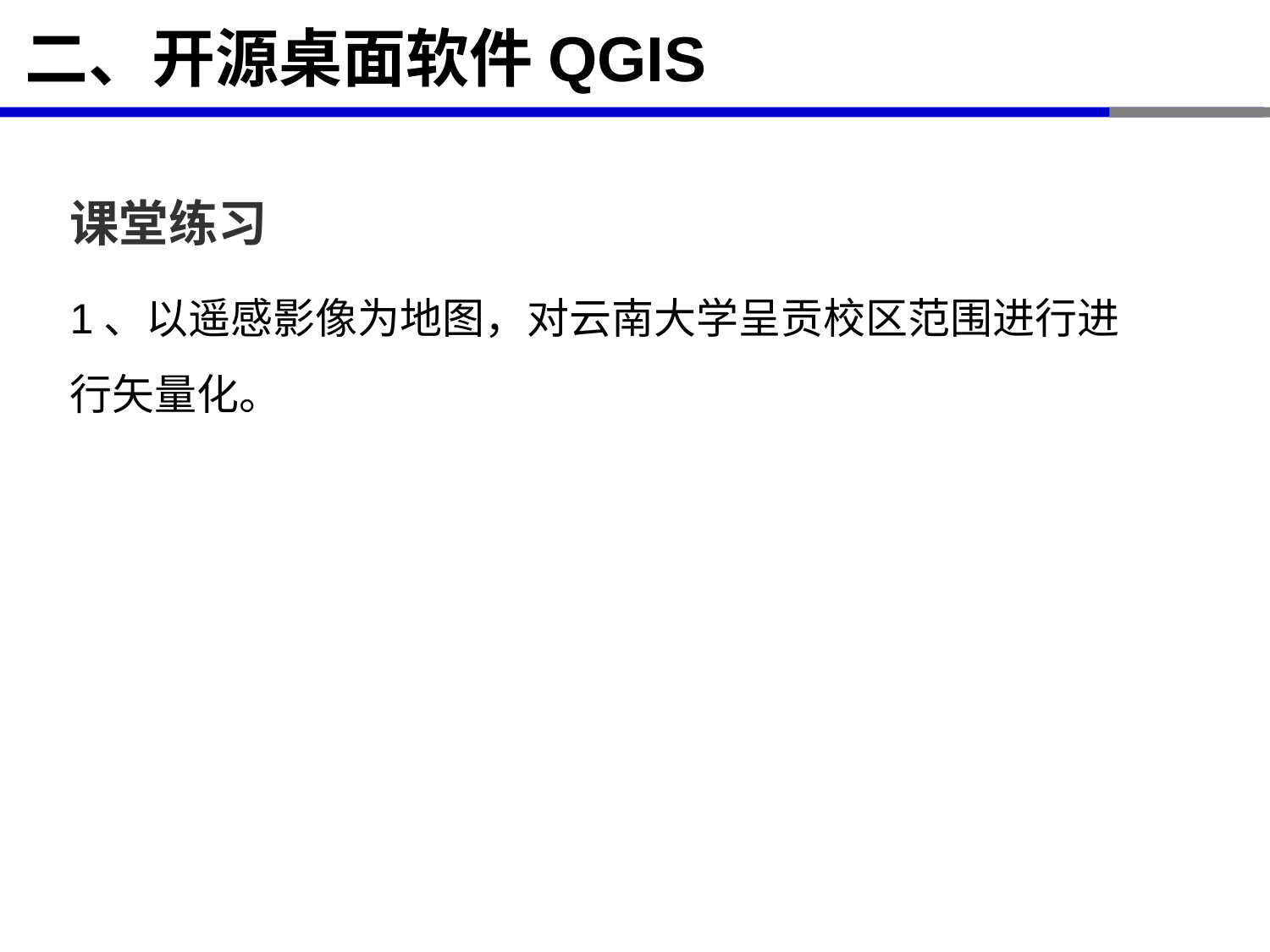

# 二、开源桌面软件QGIS
课堂练习
1、以遥感影像为地图，对云南大学呈贡校区范围进行进行矢量化。